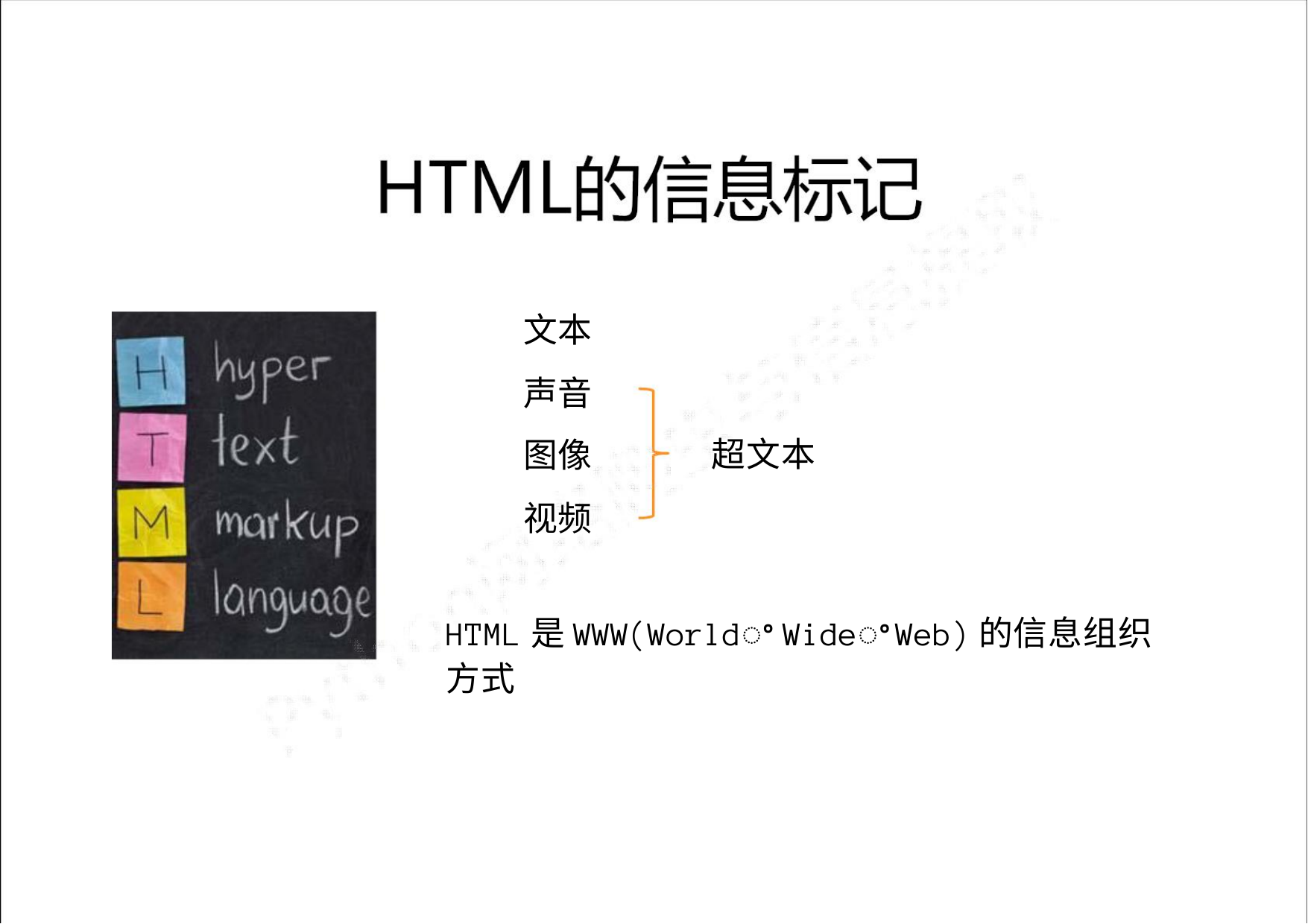

文本
声音
图像
视频
超文本
HTML是WWW(Worldꢀ WideꢀWeb)的信息组织方式